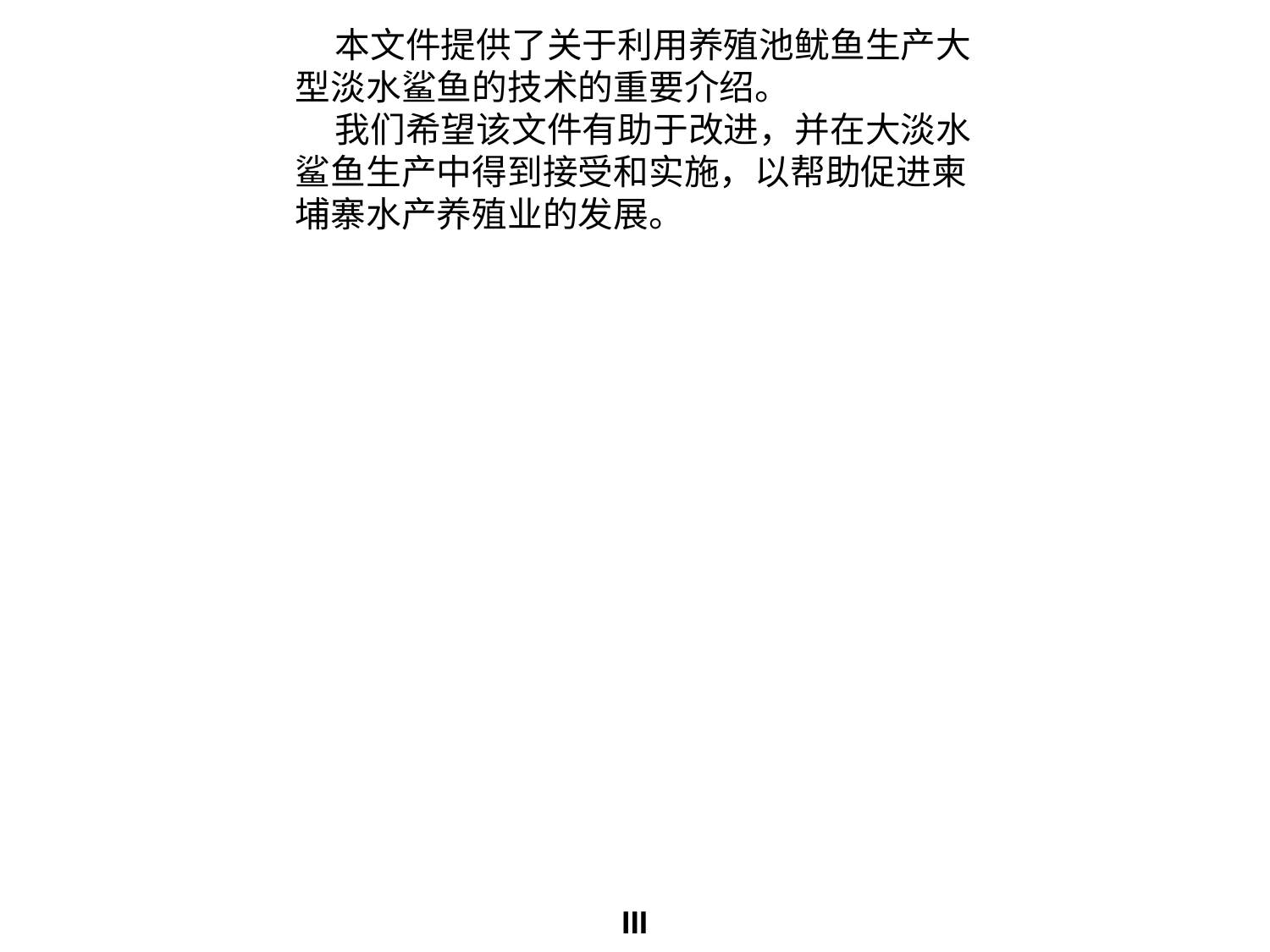

本文件提供了关于利用养殖池鱿鱼生产大型淡水鲨鱼的技术的重要介绍。
    我们希望该文件有助于改进，并在大淡水鲨鱼生产中得到接受和实施，以帮助促进柬埔寨水产养殖业的发展。
III